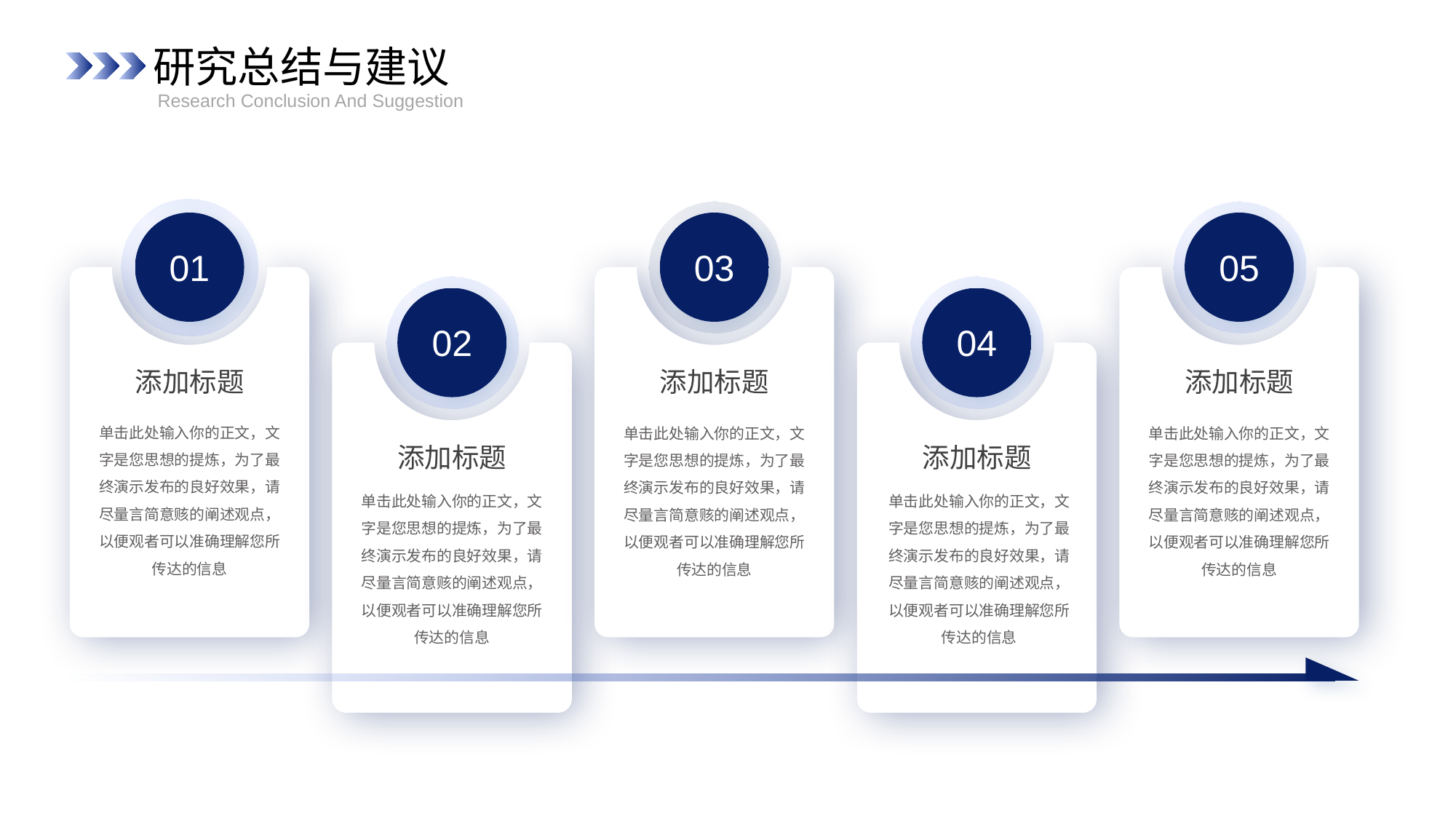

研究总结与建议

Research Conclusion And Suggestion

01
03
05

02
04

添加标题
添加标题
添加标题
单击此处输入你的正文，文字是您思想的提炼，为了最终演示发布的良好效果，请尽量言简意赅的阐述观点，以便观者可以准确理解您所传达的信息
单击此处输入你的正文，文字是您思想的提炼，为了最终演示发布的良好效果，请尽量言简意赅的阐述观点，以便观者可以准确理解您所传达的信息
单击此处输入你的正文，文字是您思想的提炼，为了最终演示发布的良好效果，请尽量言简意赅的阐述观点，以便观者可以准确理解您所传达的信息
添加标题
添加标题
单击此处输入你的正文，文字是您思想的提炼，为了最终演示发布的良好效果，请尽量言简意赅的阐述观点，以便观者可以准确理解您所传达的信息
单击此处输入你的正文，文字是您思想的提炼，为了最终演示发布的良好效果，请尽量言简意赅的阐述观点，以便观者可以准确理解您所传达的信息